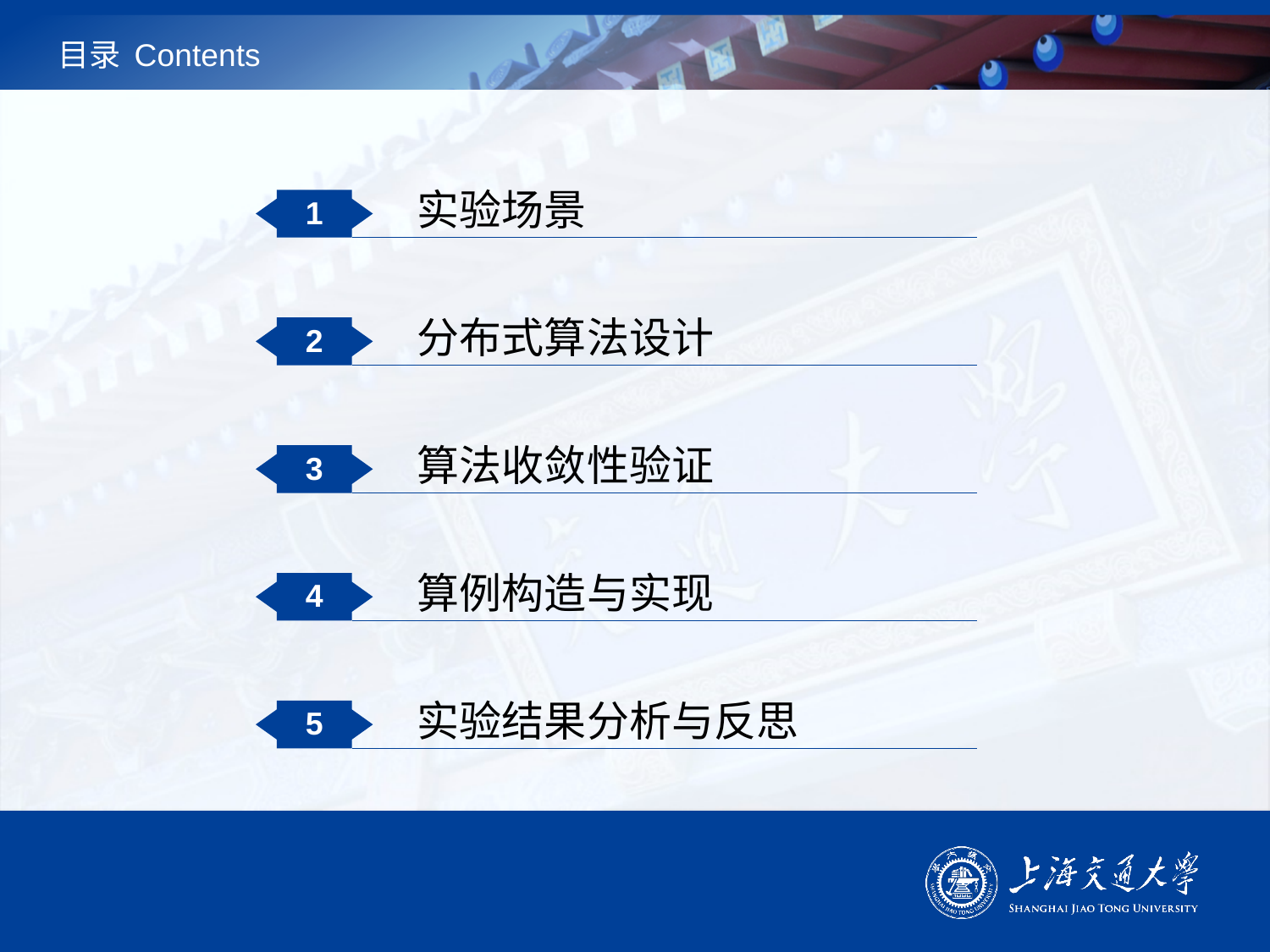

# 目录 Contents
实验场景
1

分布式算法设计
2

算法收敛性验证
3

算例构造与实现
4

实验结果分析与反思
5